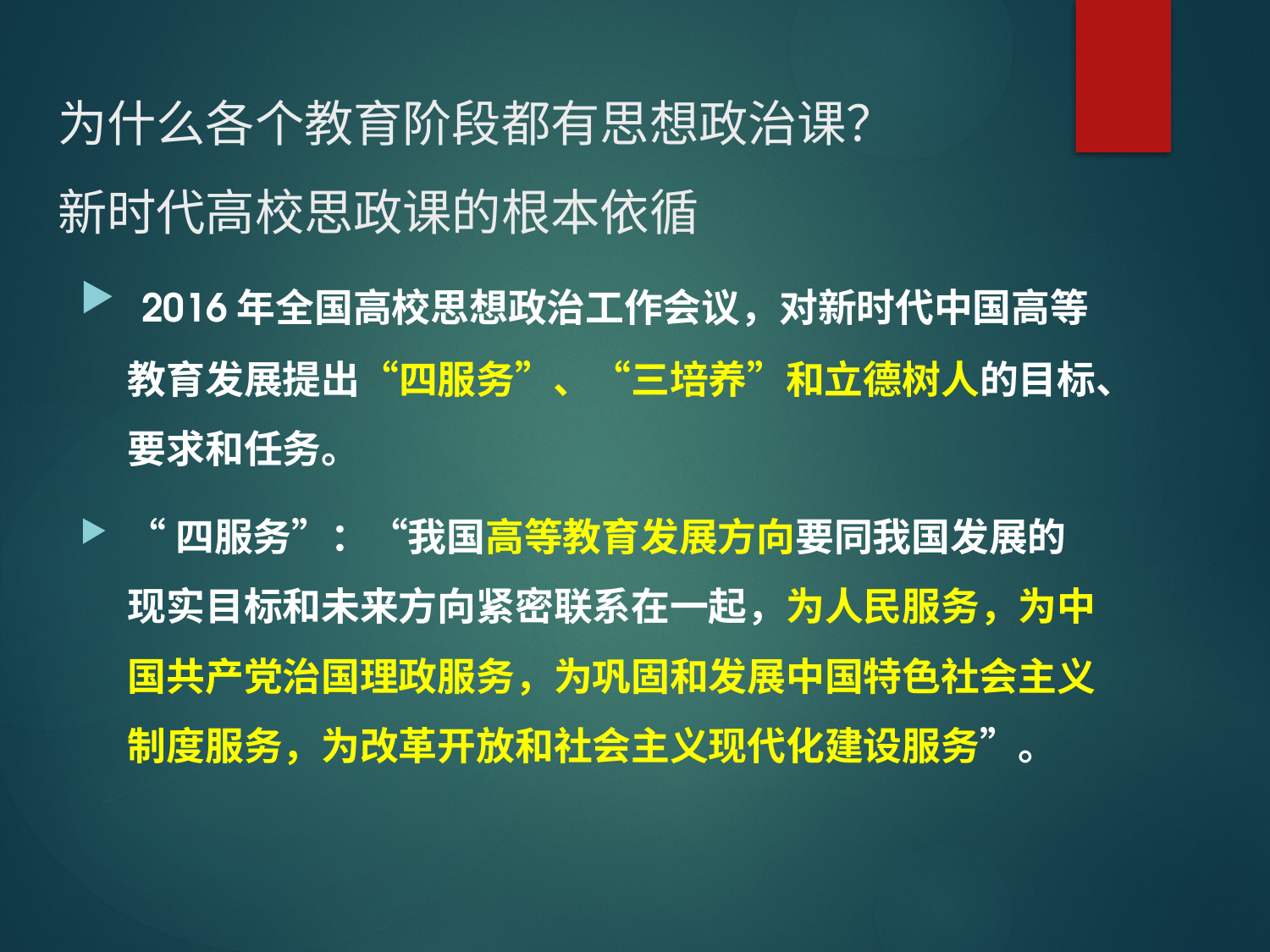

# 为什么各个教育阶段都有思想政治课？ 新时代高校思政课的根本依循
 2016年全国高校思想政治工作会议，对新时代中国高等教育发展提出“四服务”、“三培养”和立德树人的目标、要求和任务。
“四服务”：“我国高等教育发展方向要同我国发展的现实目标和未来方向紧密联系在一起，为人民服务，为中国共产党治国理政服务，为巩固和发展中国特色社会主义制度服务，为改革开放和社会主义现代化建设服务”。